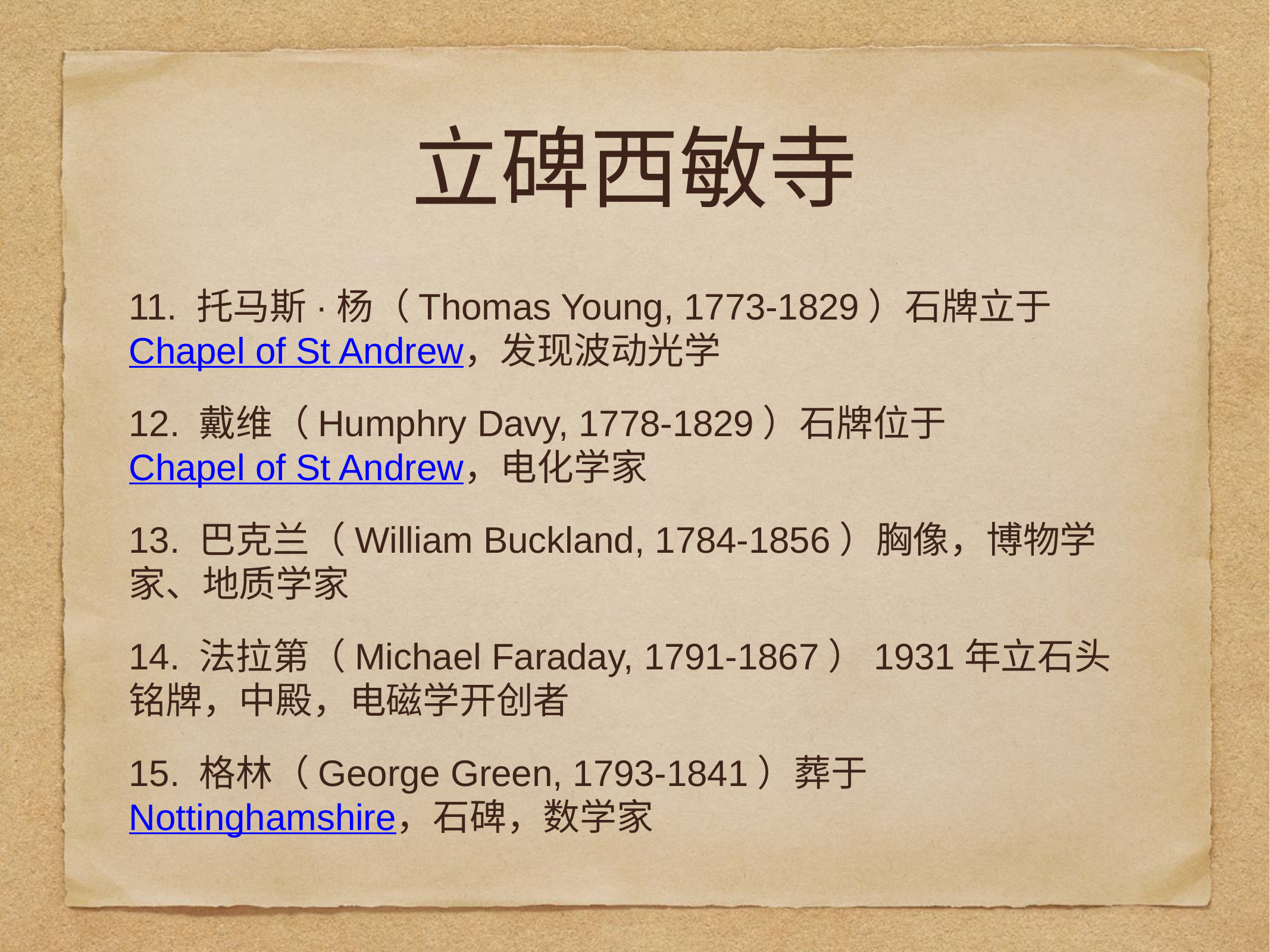

# 立碑西敏寺
11. 托马斯·杨（Thomas Young, 1773-1829）石牌立于Chapel of St Andrew，发现波动光学
12. 戴维（Humphry Davy, 1778-1829）石牌位于Chapel of St Andrew，电化学家
13. 巴克兰（William Buckland, 1784-1856）胸像，博物学家、地质学家
14. 法拉第（Michael Faraday, 1791-1867）1931年立石头铭牌，中殿，电磁学开创者
15. 格林（George Green, 1793-1841）葬于 Nottinghamshire，石碑，数学家